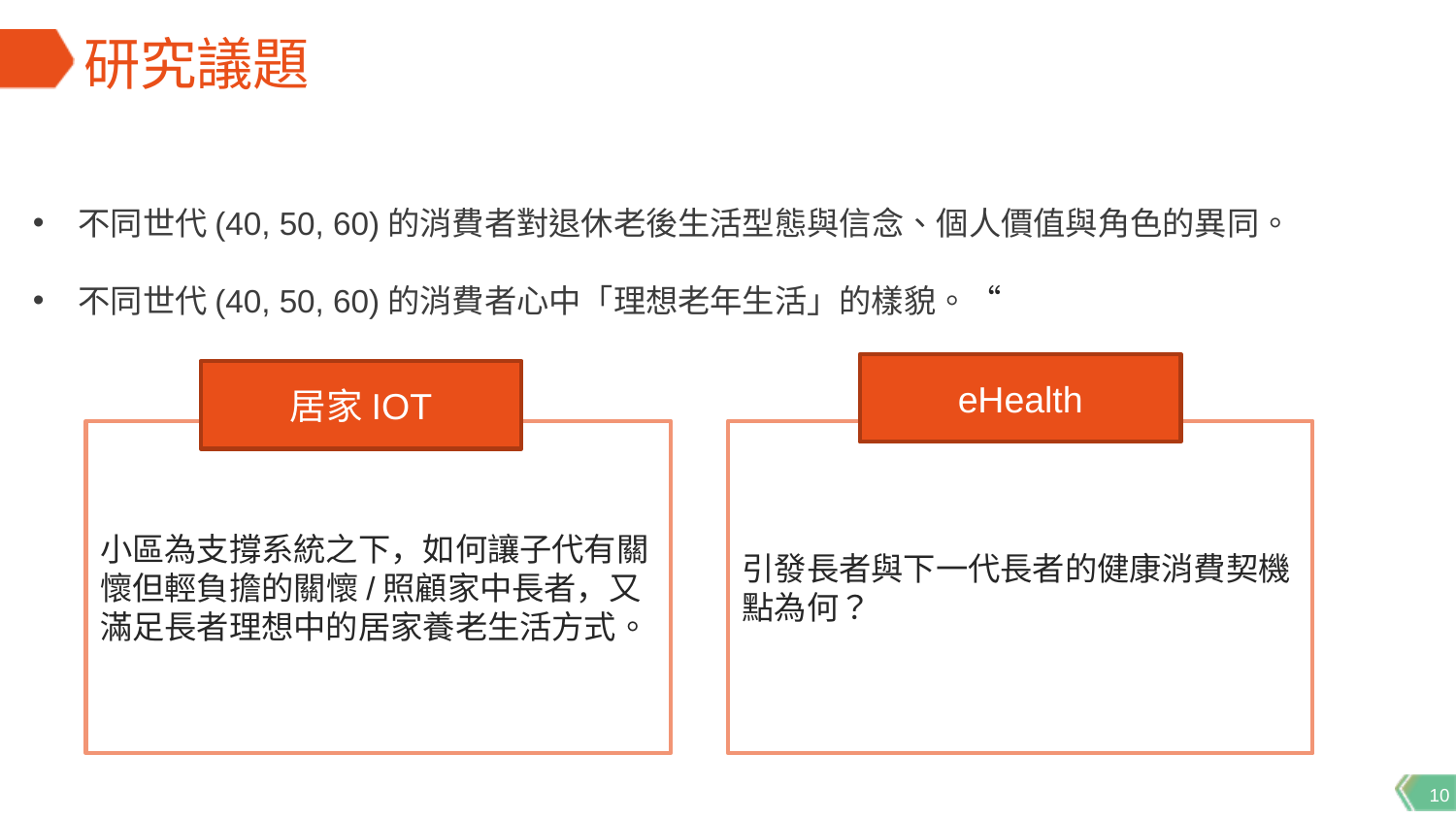

# 研究議題
不同世代(40, 50, 60)的消費者對退休老後生活型態與信念、個人價值與角色的異同。

不同世代(40, 50, 60)的消費者心中「理想老年生活」的樣貌。“

eHealth
居家IOT
小區為支撐系統之下，如何讓子代有關懷但輕負擔的關懷/照顧家中長者，又滿足長者理想中的居家養老生活方式。

引發長者與下一代長者的健康消費契機點為何？的協助方式（媒介、原因、顧慮等）。

10